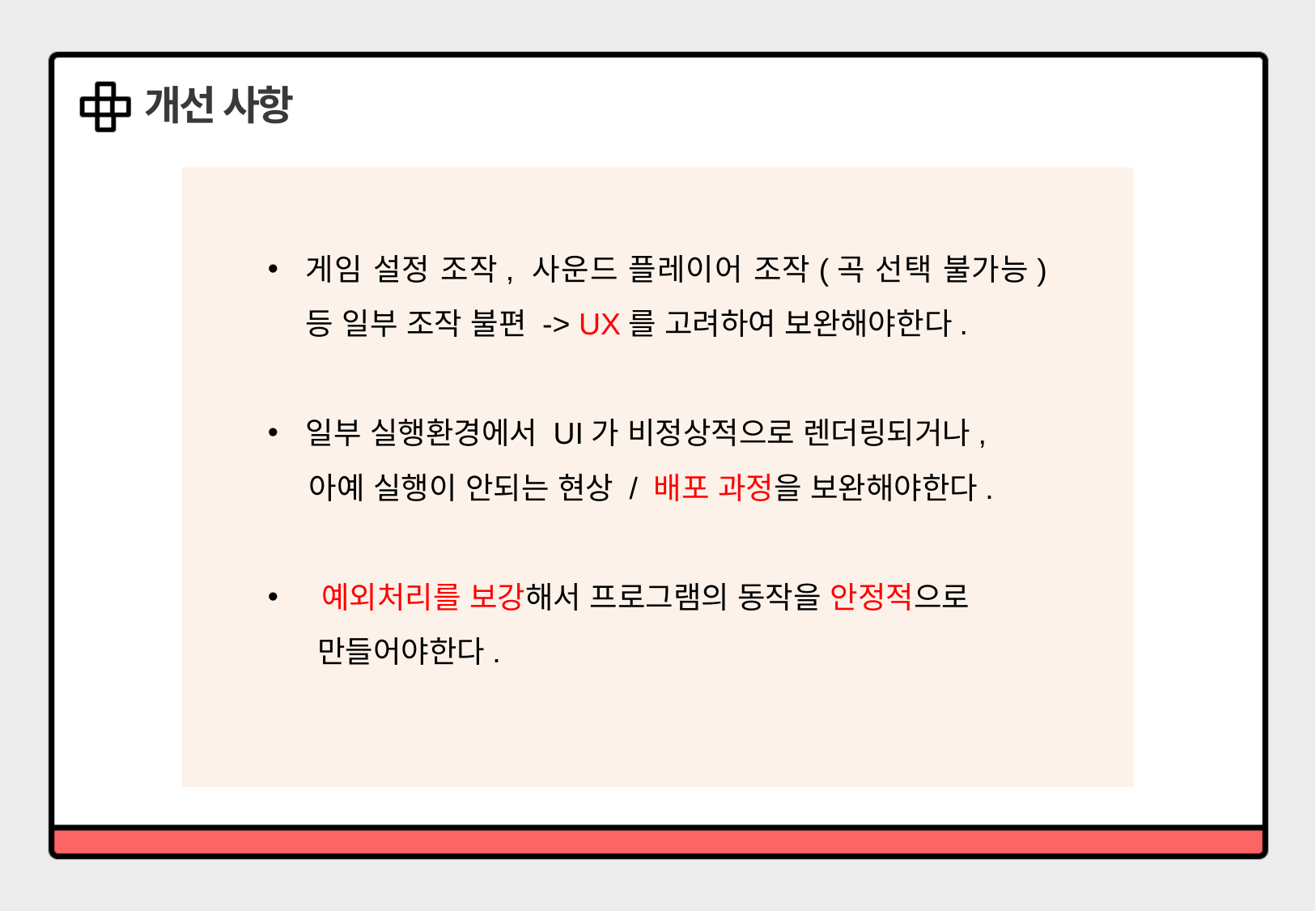

개선 사항

게임 설정 조작, 사운드 플레이어 조작(곡 선택 불가능) 등 일부 조작 불편 -> UX를 고려하여 보완해야한다.

일부 실행환경에서 UI가 비정상적으로 렌더링되거나,
    아예 실행이 안되는 현상 / 배포 과정을 보완해야한다.

 예외처리를 보강해서 프로그램의 동작을 안정적으로
     만들어야한다.